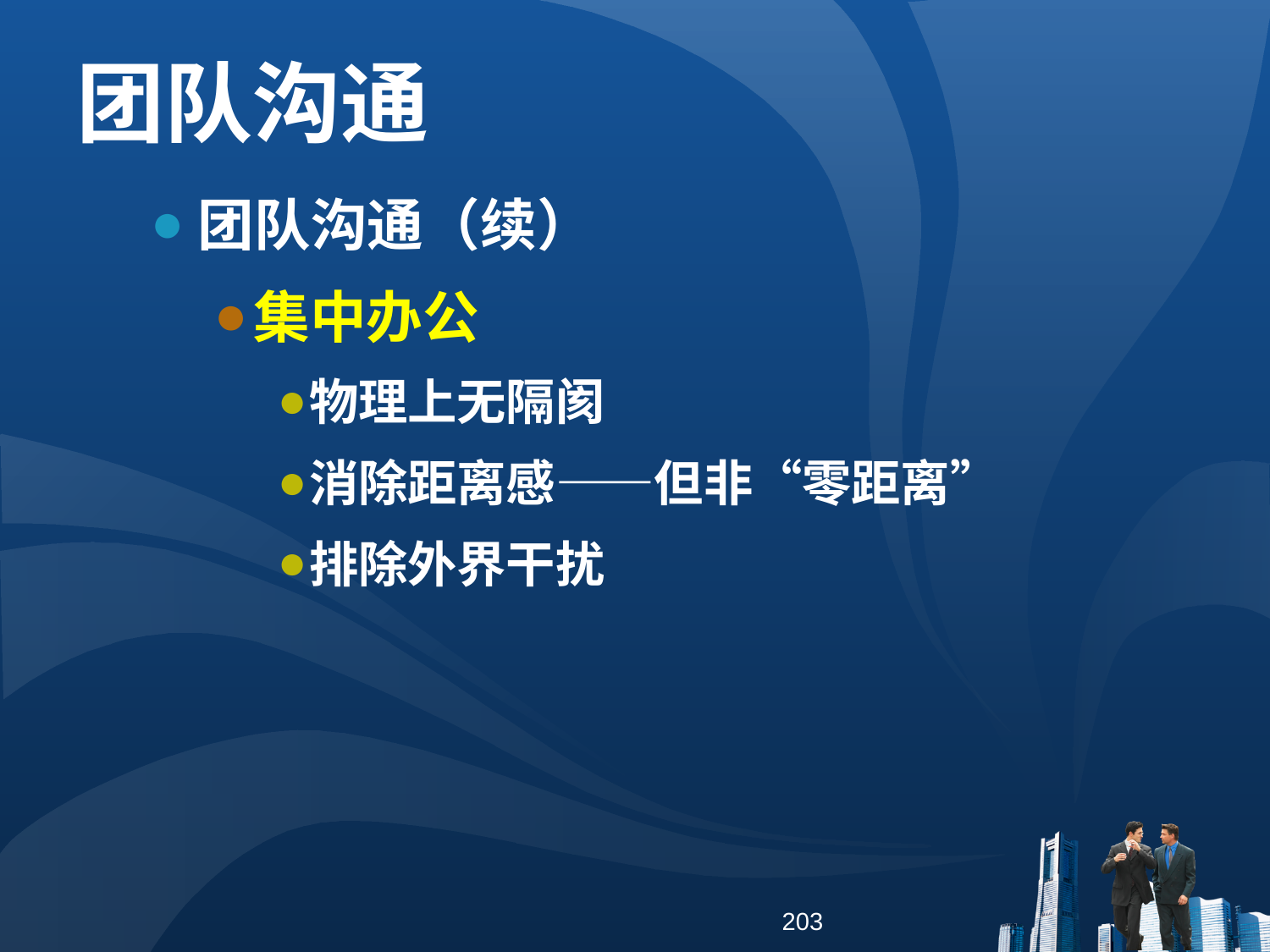

团队沟通
团队沟通（续）
集中办公
物理上无隔阂
消除距离感——但非“零距离”
排除外界干扰
203